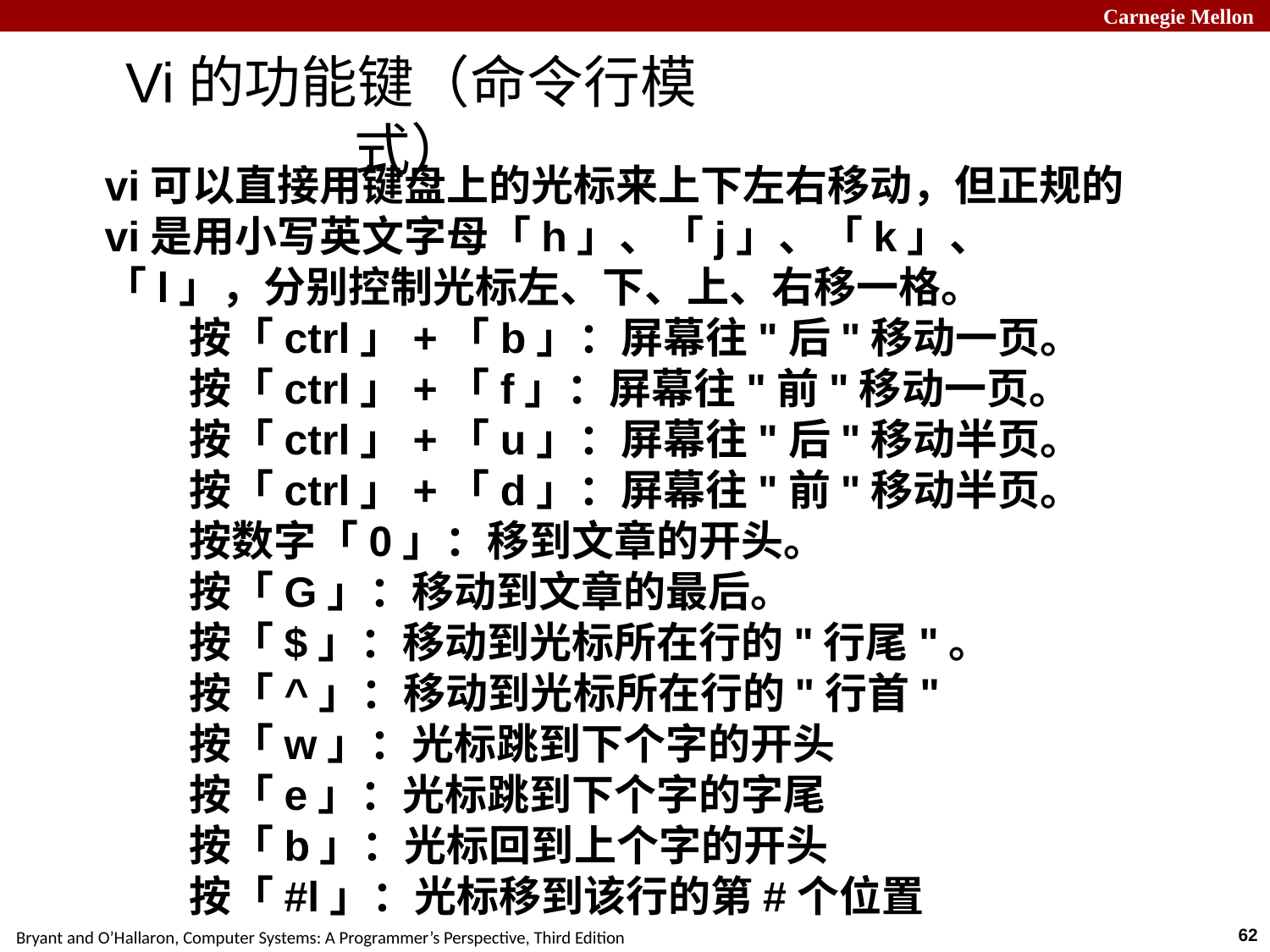

Vi的功能键（命令行模式）
vi可以直接用键盘上的光标来上下左右移动，但正规的vi是用小写英文字母「h」、「j」、「k」、「l」，分别控制光标左、下、上、右移一格。
　　按「ctrl」+「b」：屏幕往"后"移动一页。
　　按「ctrl」+「f」：屏幕往"前"移动一页。
　　按「ctrl」+「u」：屏幕往"后"移动半页。
　　按「ctrl」+「d」：屏幕往"前"移动半页。
　　按数字「0」：移到文章的开头。
　　按「G」：移动到文章的最后。
　　按「$」：移动到光标所在行的"行尾"。
　　按「^」：移动到光标所在行的"行首"
　　按「w」：光标跳到下个字的开头
　　按「e」：光标跳到下个字的字尾
　　按「b」：光标回到上个字的开头
　　按「#l」：光标移到该行的第#个位置